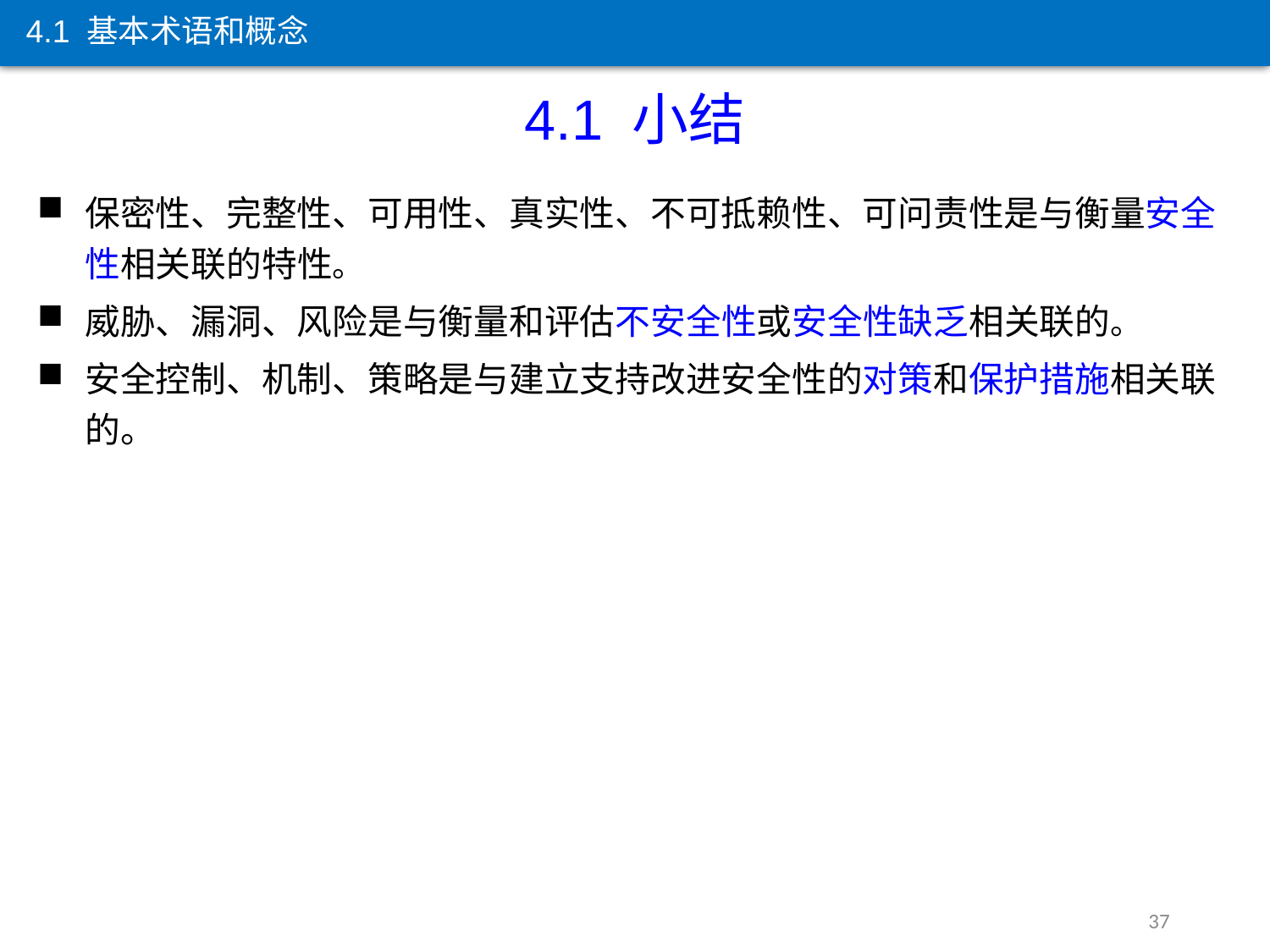

4.1 基本术语和概念
4.1 小结
保密性、完整性、可用性、真实性、不可抵赖性、可问责性是与衡量安全性相关联的特性。
威胁、漏洞、风险是与衡量和评估不安全性或安全性缺乏相关联的。
安全控制、机制、策略是与建立支持改进安全性的对策和保护措施相关联的。
37